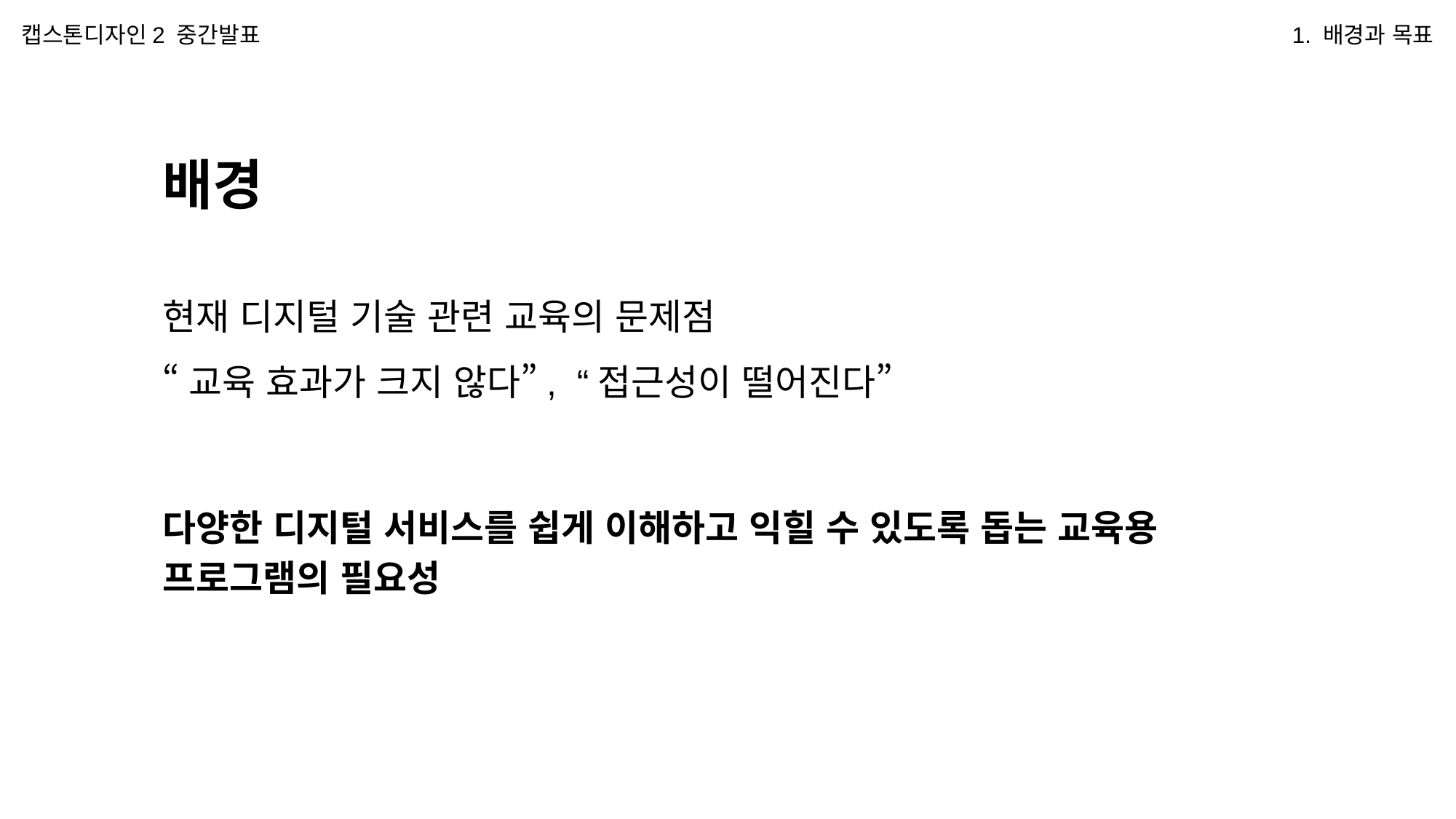

캡스톤디자인2 중간발표
1. 배경과 목표
배경
현재 디지털 기술 관련 교육의 문제점
“교육 효과가 크지 않다”,  “접근성이 떨어진다”
다양한 디지털 서비스를 쉽게 이해하고 익힐 수 있도록 돕는 교육용 프로그램의 필요성